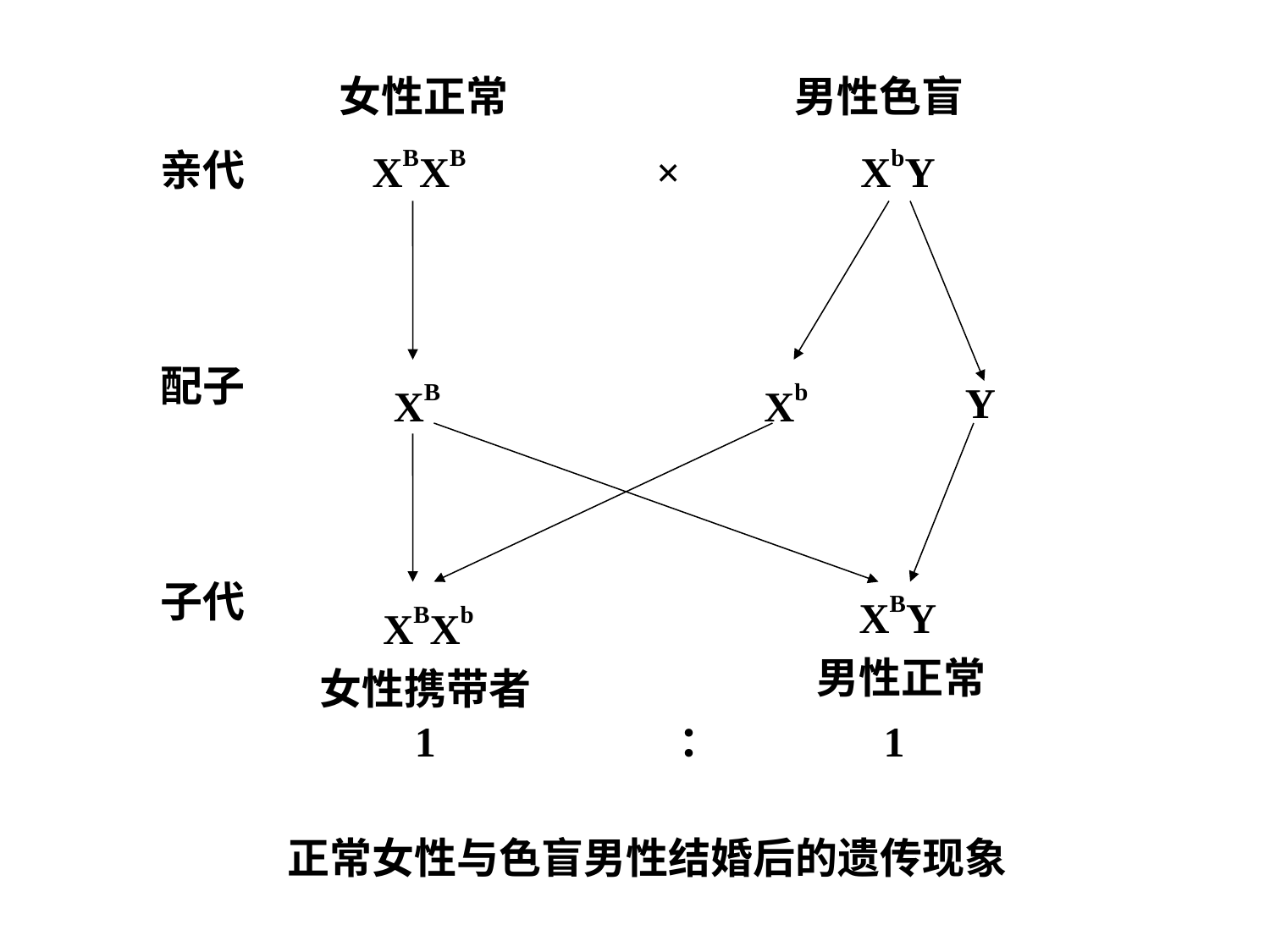

女性正常                              男性色盲
     XBXB                  ×                 XbY
亲代

配子

子代

XB
Xb
Y

XBY
XBXb
男性正常
女性携带者
    1                      ：                1
正常女性与色盲男性结婚后的遗传现象